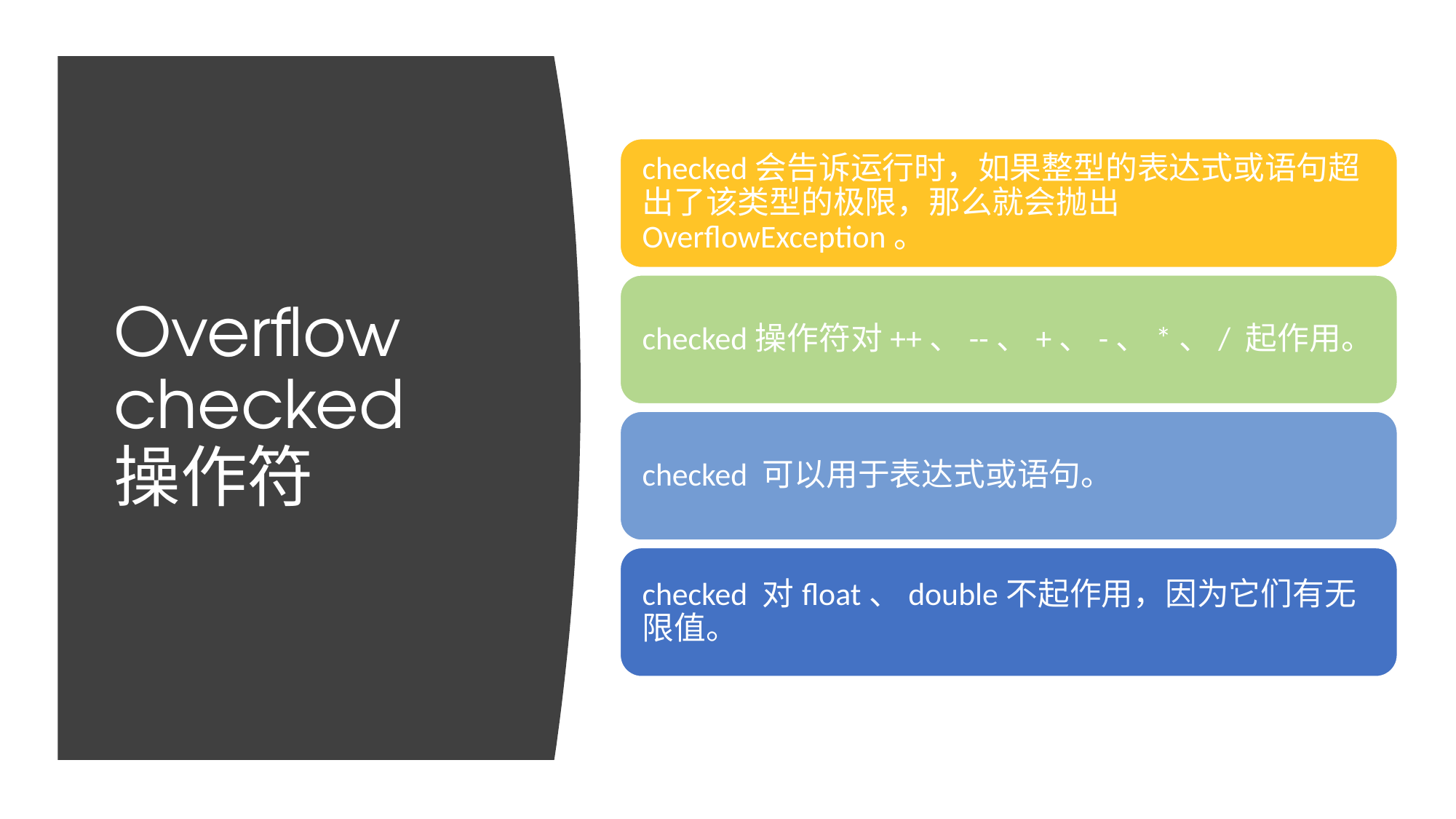

checked会告诉运行时，如果整型的表达式或语句超出了该类型的极限，那么就会抛出OverflowException。
checked操作符对++、--、+、-、*、/ 起作用。
checked 可以用于表达式或语句。
checked 对float、double不起作用，因为它们有无限值。

# Overflow checked 操作符